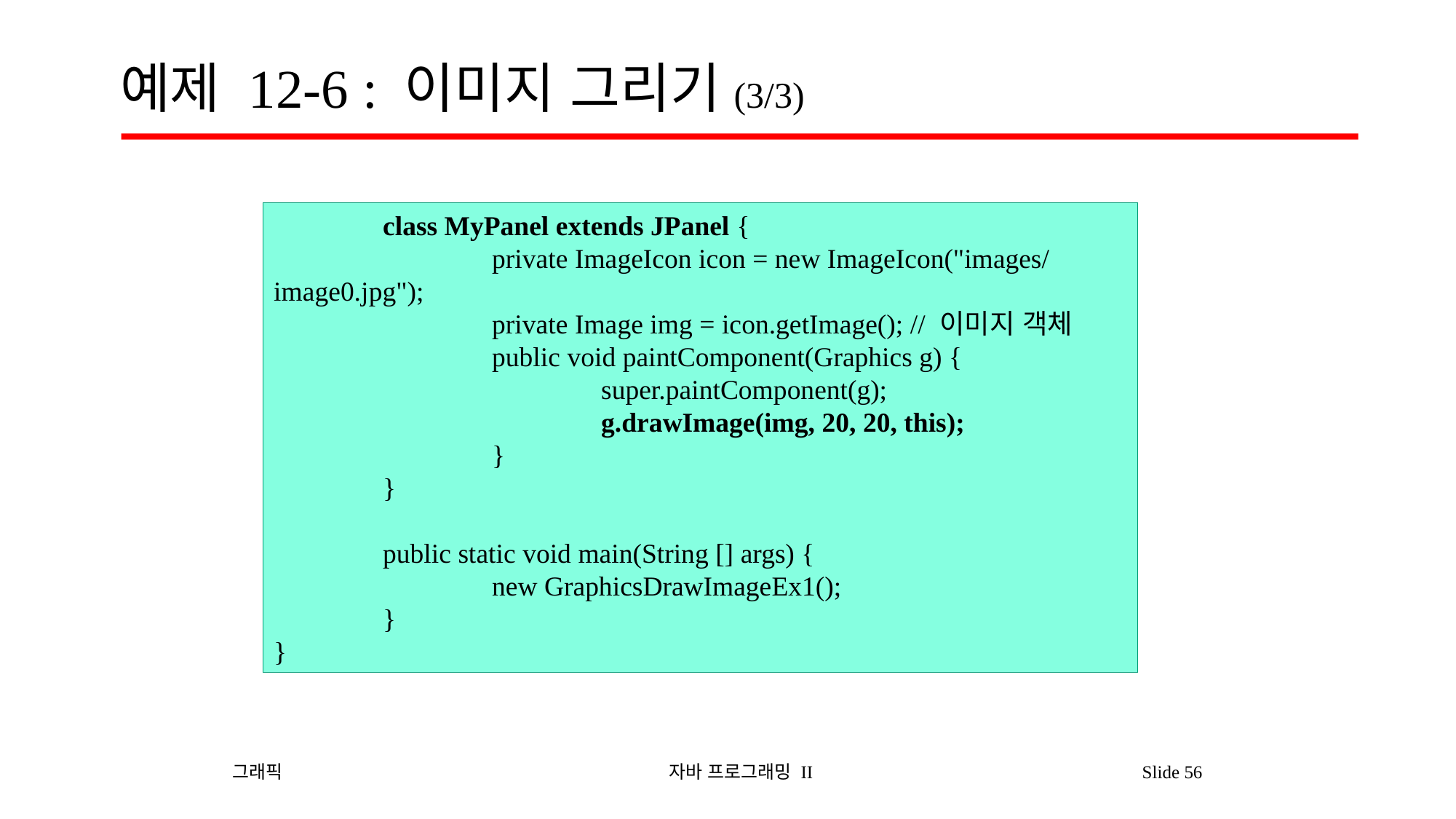

# 예제 12-6 : 이미지 그리기(3/3)
	class MyPanel extends JPanel {
		private ImageIcon icon = new ImageIcon("images/image0.jpg");
		private Image img = icon.getImage(); // 이미지 객체
		public void paintComponent(Graphics g) {
			super.paintComponent(g);
			g.drawImage(img, 20, 20, this);
		}
	}

	public static void main(String [] args) {
		new GraphicsDrawImageEx1();
	}
}